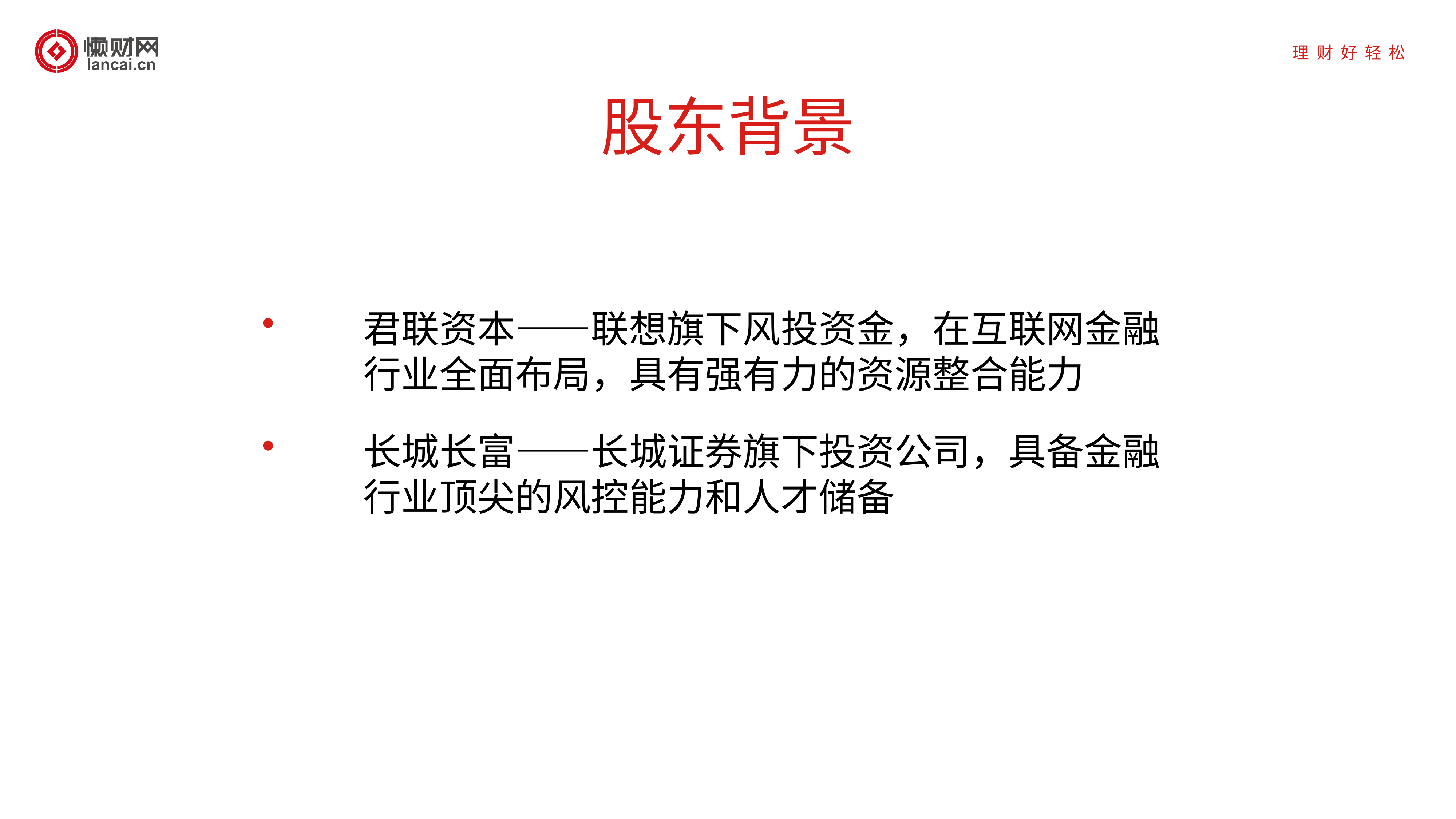

# 股东背景
君联资本——联想旗下风投资金，在互联网金融行业全面布局，具有强有力的资源整合能力
长城长富——长城证券旗下投资公司，具备金融行业顶尖的风控能力和人才储备